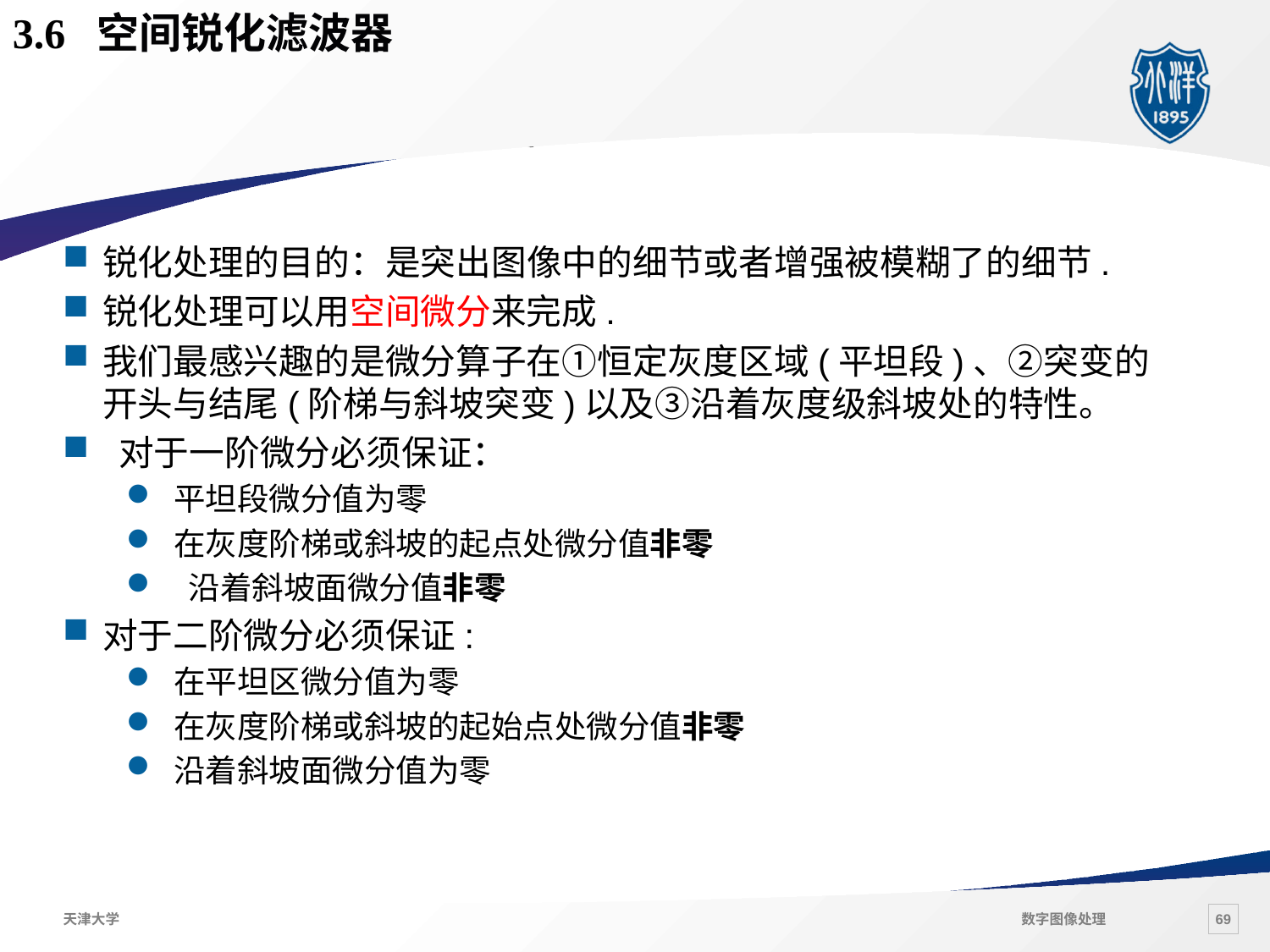

3.6  空间锐化滤波器
锐化处理的目的：是突出图像中的细节或者增强被模糊了的细节.
锐化处理可以用空间微分来完成.
我们最感兴趣的是微分算子在①恒定灰度区域(平坦段)、②突变的开头与结尾(阶梯与斜坡突变)以及③沿着灰度级斜坡处的特性。
 对于一阶微分必须保证：
平坦段微分值为零
在灰度阶梯或斜坡的起点处微分值非零
 沿着斜坡面微分值非零
对于二阶微分必须保证:
在平坦区微分值为零
在灰度阶梯或斜坡的起始点处微分值非零
沿着斜坡面微分值为零